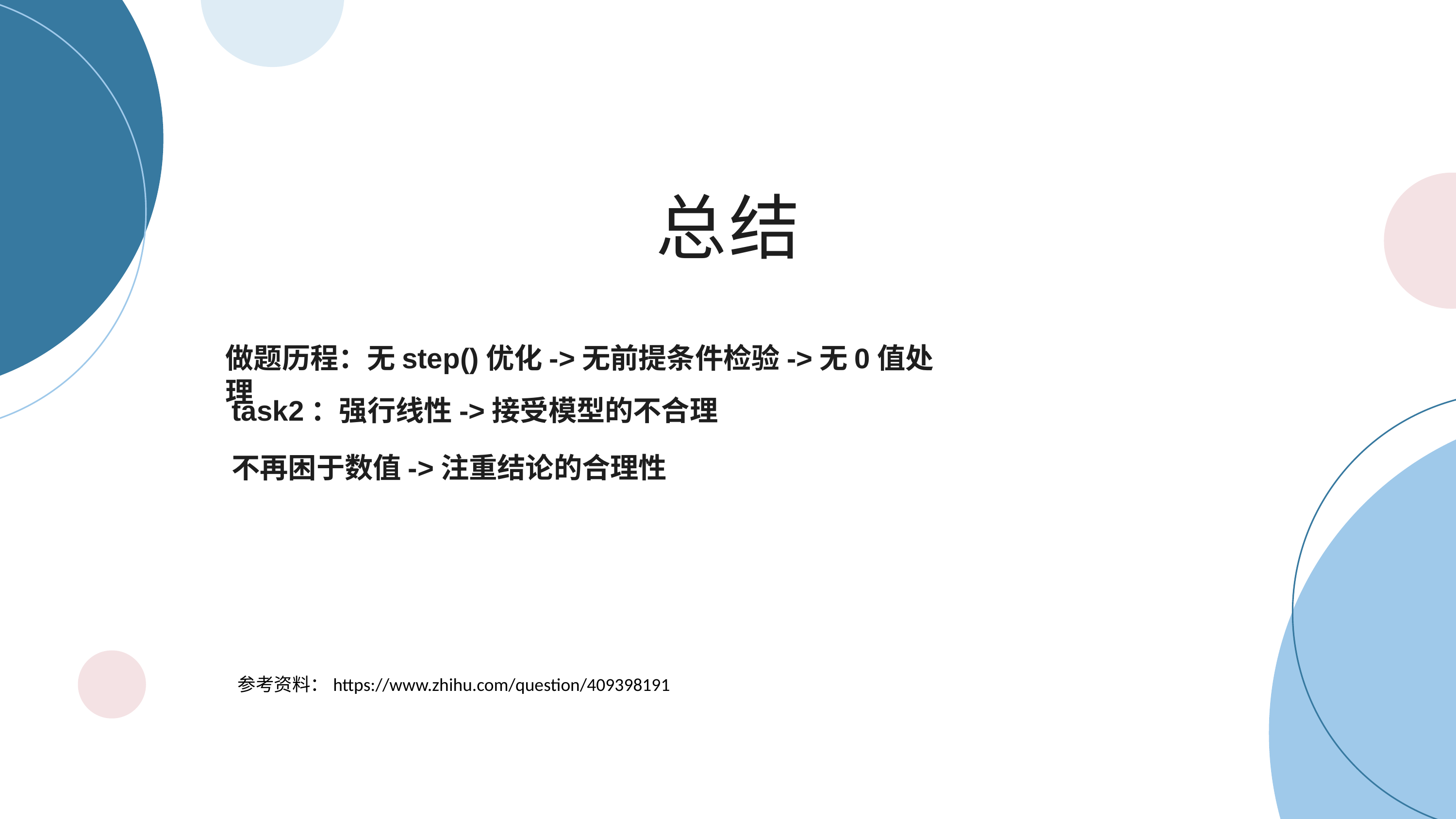

总结
做题历程：无step()优化->无前提条件检验->无0值处理
task2：强行线性->接受模型的不合理

不再困于数值->注重结论的合理性

参考资料：https://www.zhihu.com/question/409398191